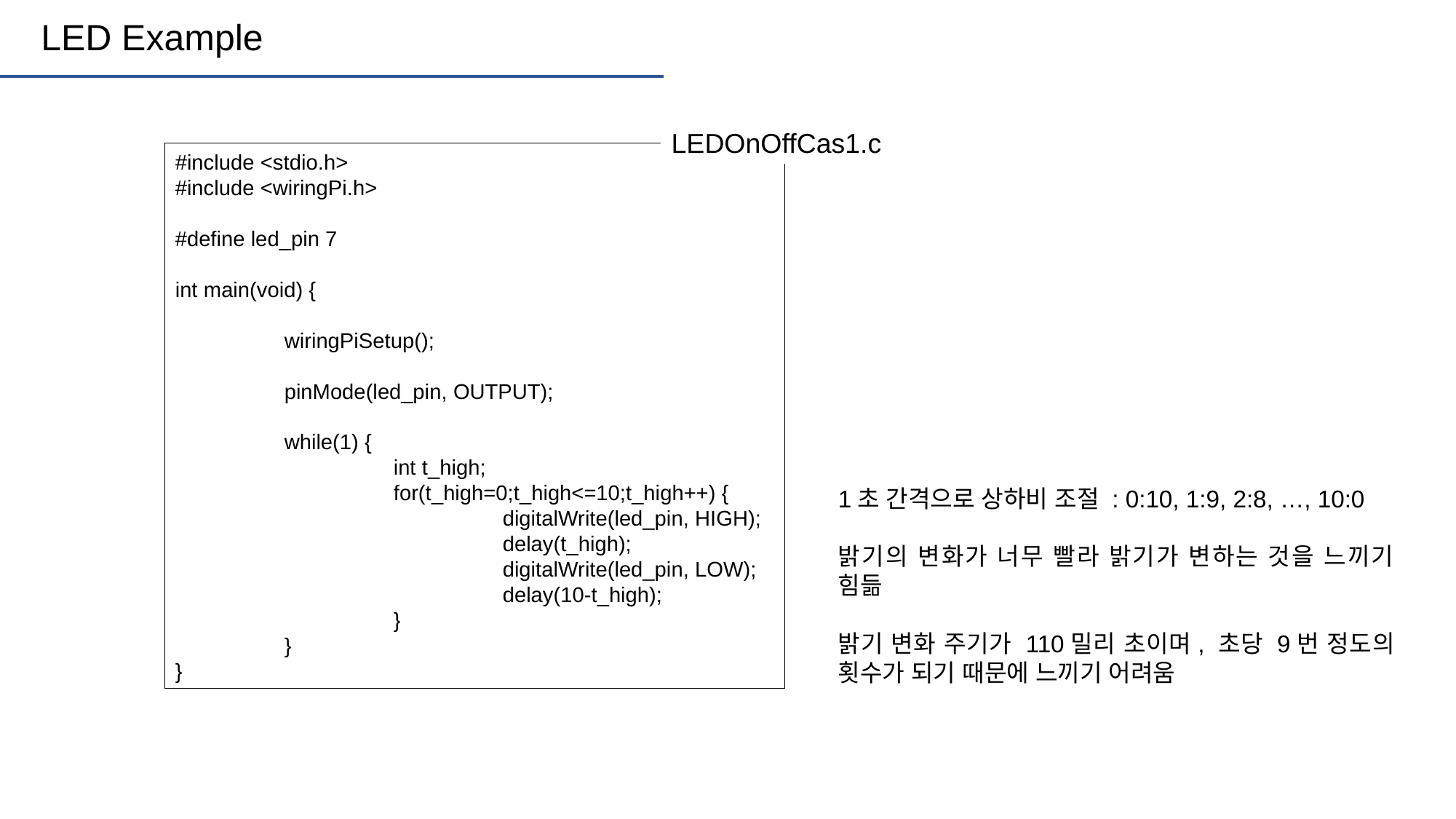

LED Example
LEDOnOffCas1.c
#include <stdio.h>
#include <wiringPi.h>

#define led_pin 7

int main(void) {

	wiringPiSetup();

	pinMode(led_pin, OUTPUT);

	while(1) {
		int t_high;
		for(t_high=0;t_high<=10;t_high++) {
			digitalWrite(led_pin, HIGH);
			delay(t_high);
			digitalWrite(led_pin, LOW);
			delay(10-t_high);
		}
	}
}
1초 간격으로 상하비 조절 : 0:10, 1:9, 2:8, …, 10:0

밝기의 변화가 너무 빨라 밝기가 변하는 것을 느끼기 힘듦

밝기 변화 주기가 110밀리 초이며, 초당 9번 정도의 횟수가 되기 때문에 느끼기 어려움